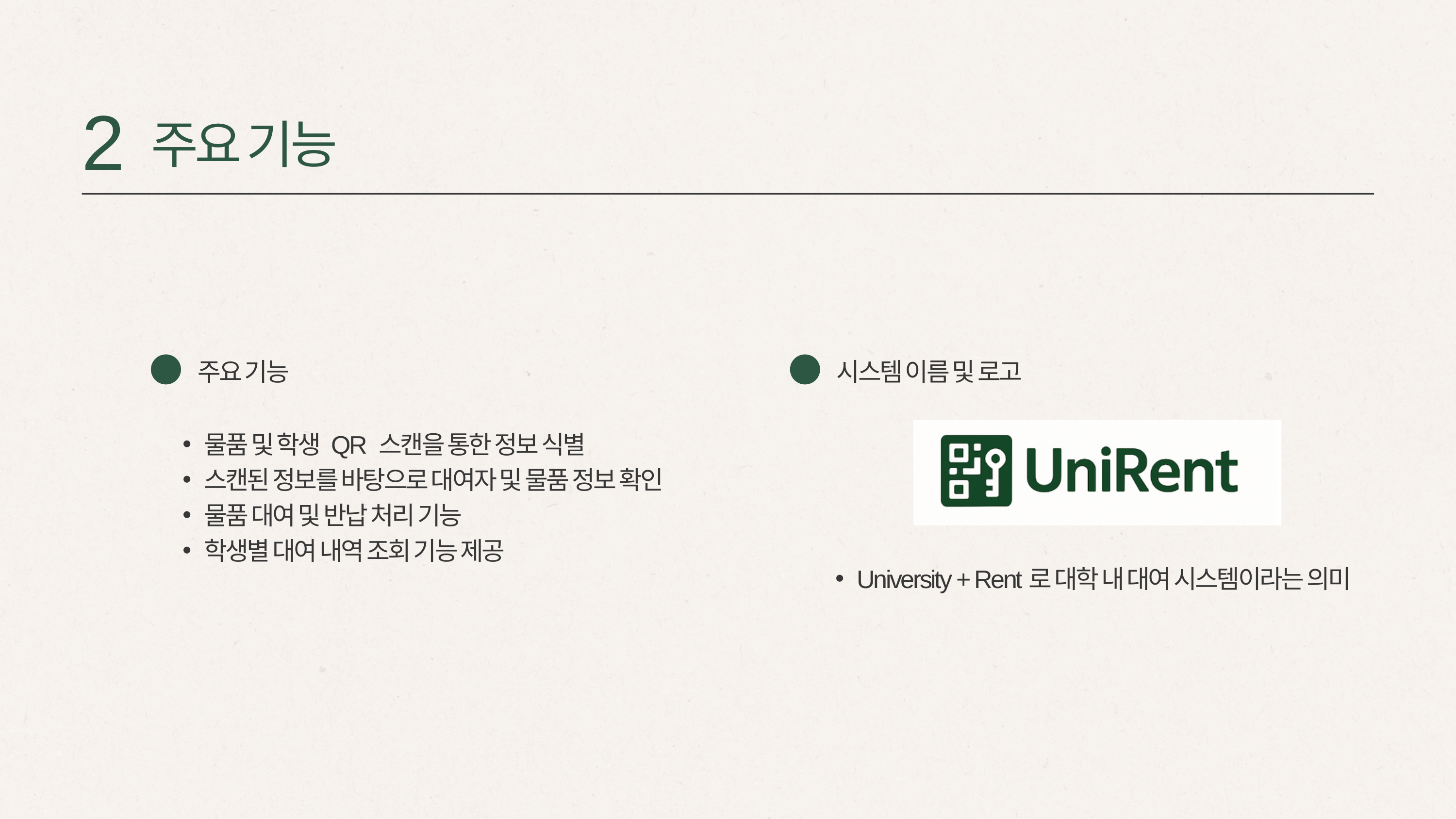

2
주요 기능

주요 기능

시스템 이름 및 로고

물품 및 학생 QR 스캔을 통한 정보 식별
스캔된 정보를 바탕으로 대여자 및 물품 정보 확인
물품 대여 및 반납 처리 기능
학생별 대여 내역 조회 기능 제공
University + Rent로 대학 내 대여 시스템이라는 의미